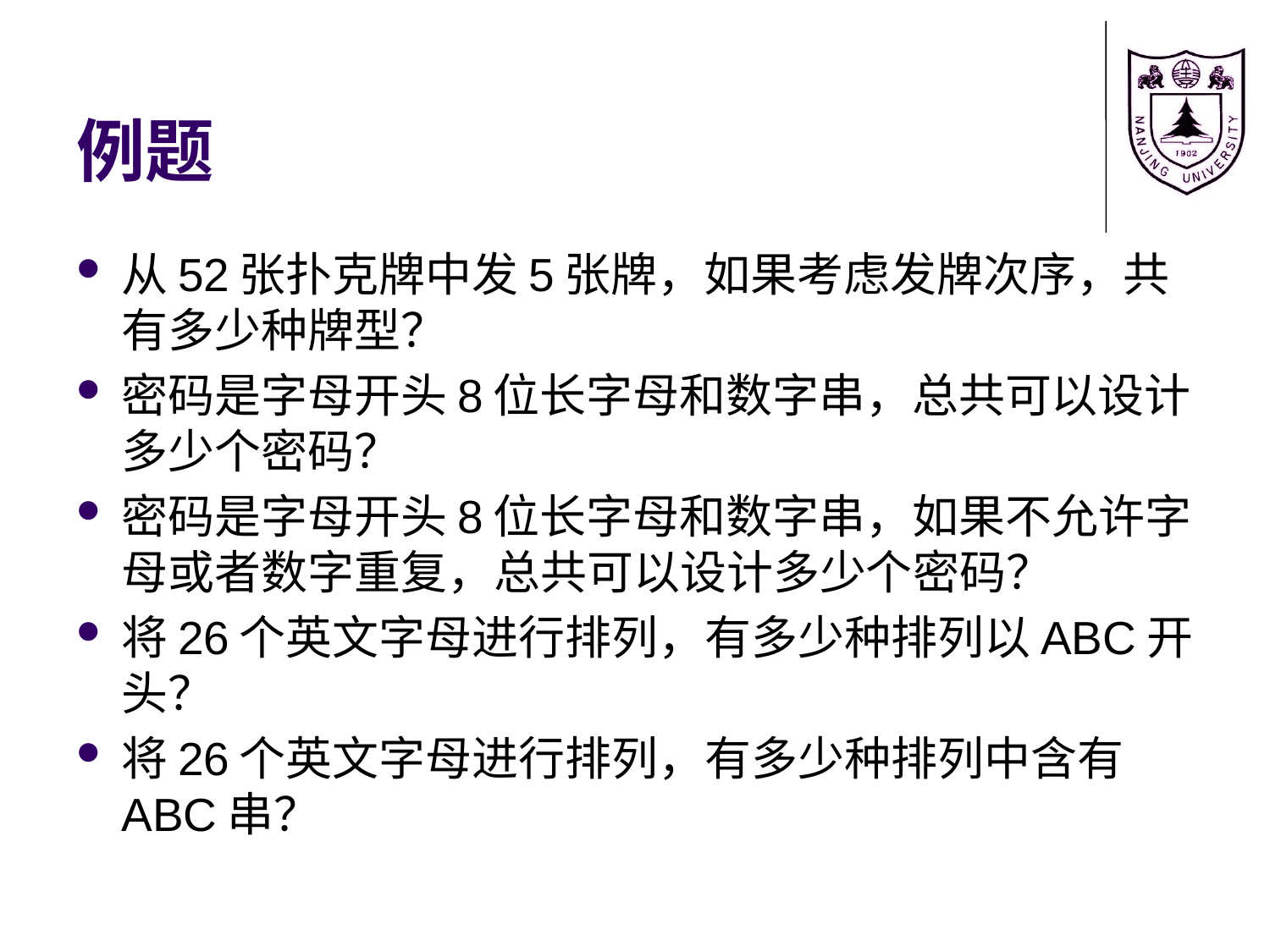

# 例题
从52张扑克牌中发5张牌，如果考虑发牌次序，共有多少种牌型？
密码是字母开头8位长字母和数字串，总共可以设计多少个密码？
密码是字母开头8位长字母和数字串，如果不允许字母或者数字重复，总共可以设计多少个密码？
将26个英文字母进行排列，有多少种排列以ABC开头？
将26个英文字母进行排列，有多少种排列中含有ABC串？